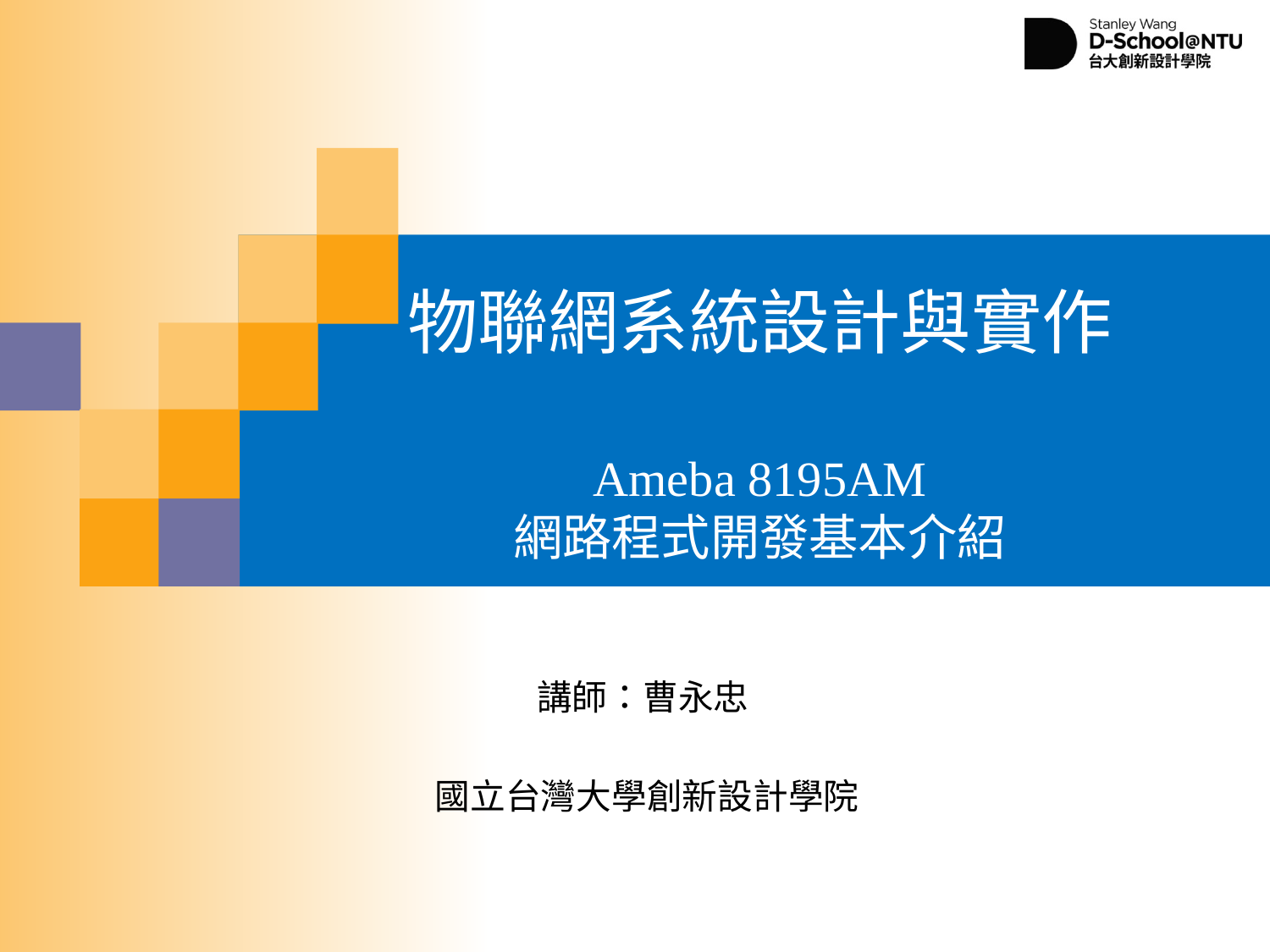

# 物聯網系統設計與實作 Ameba 8195AM 網路程式開發基本介紹

講師：曹永忠

國立台灣大學創新設計學院